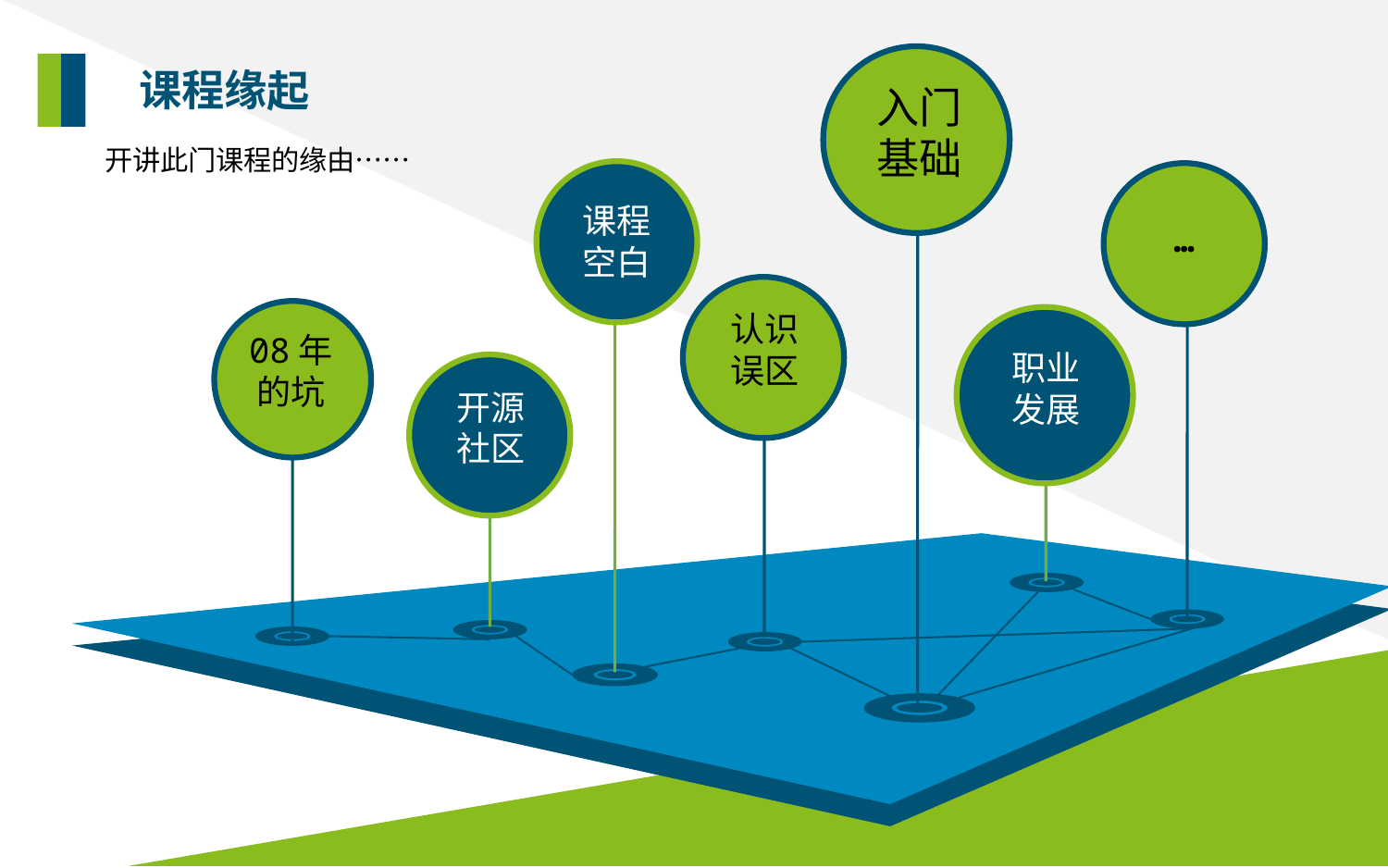

入门
基础

课程缘起
开讲此门课程的缘由……

课程
空白

…

认识
误区

08年
的坑

职业
发展

开源
社区